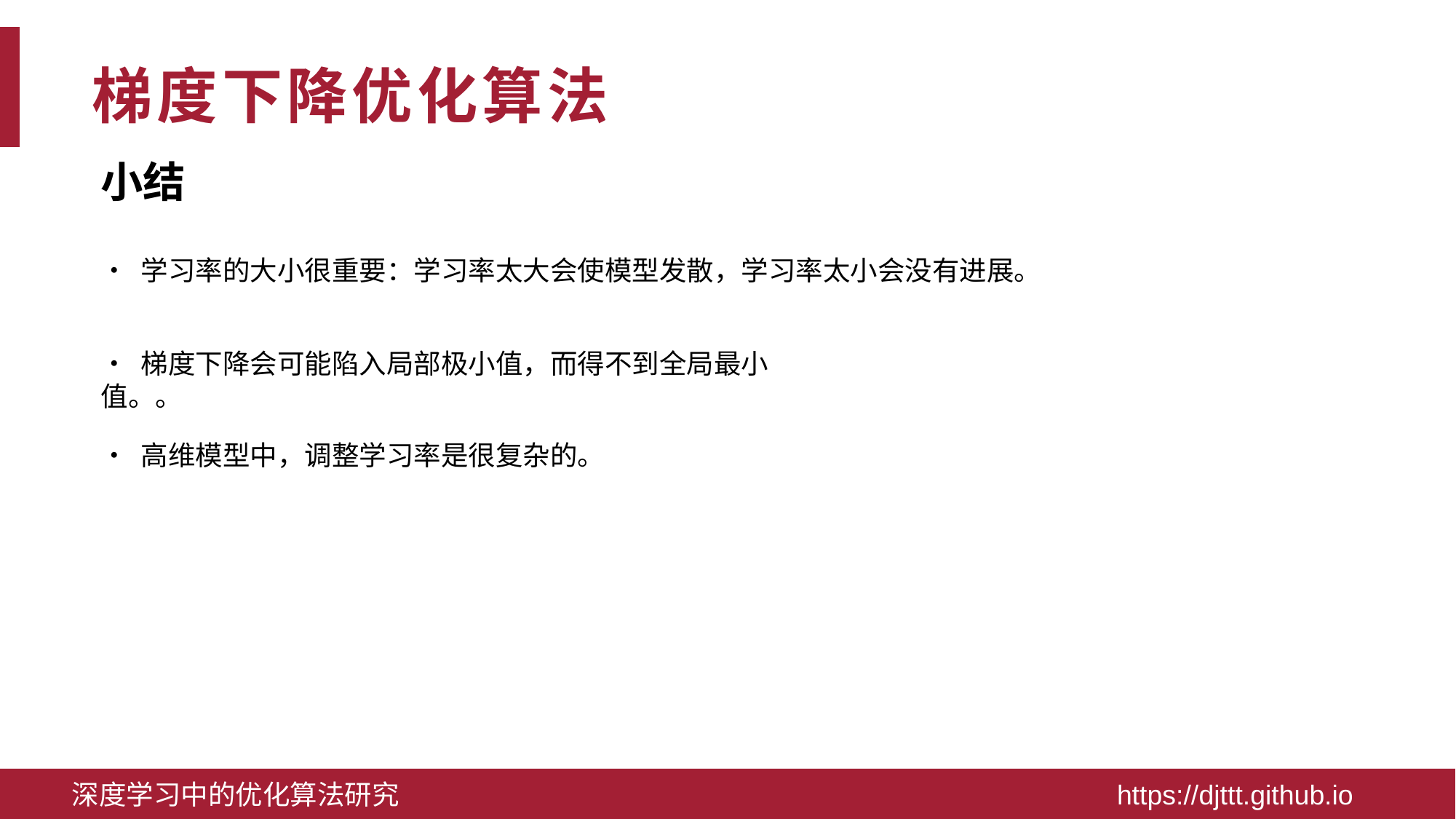

# 梯度下降优化算法
小结

• 学习率的大小很重要：学习率太大会使模型发散，学习率太小会没有进展。
• 梯度下降会可能陷入局部极小值，而得不到全局最小值。。
• 高维模型中，调整学习率是很复杂的。
深度学习中的优化算法研究                                                                                                                   https://djttt.github.io